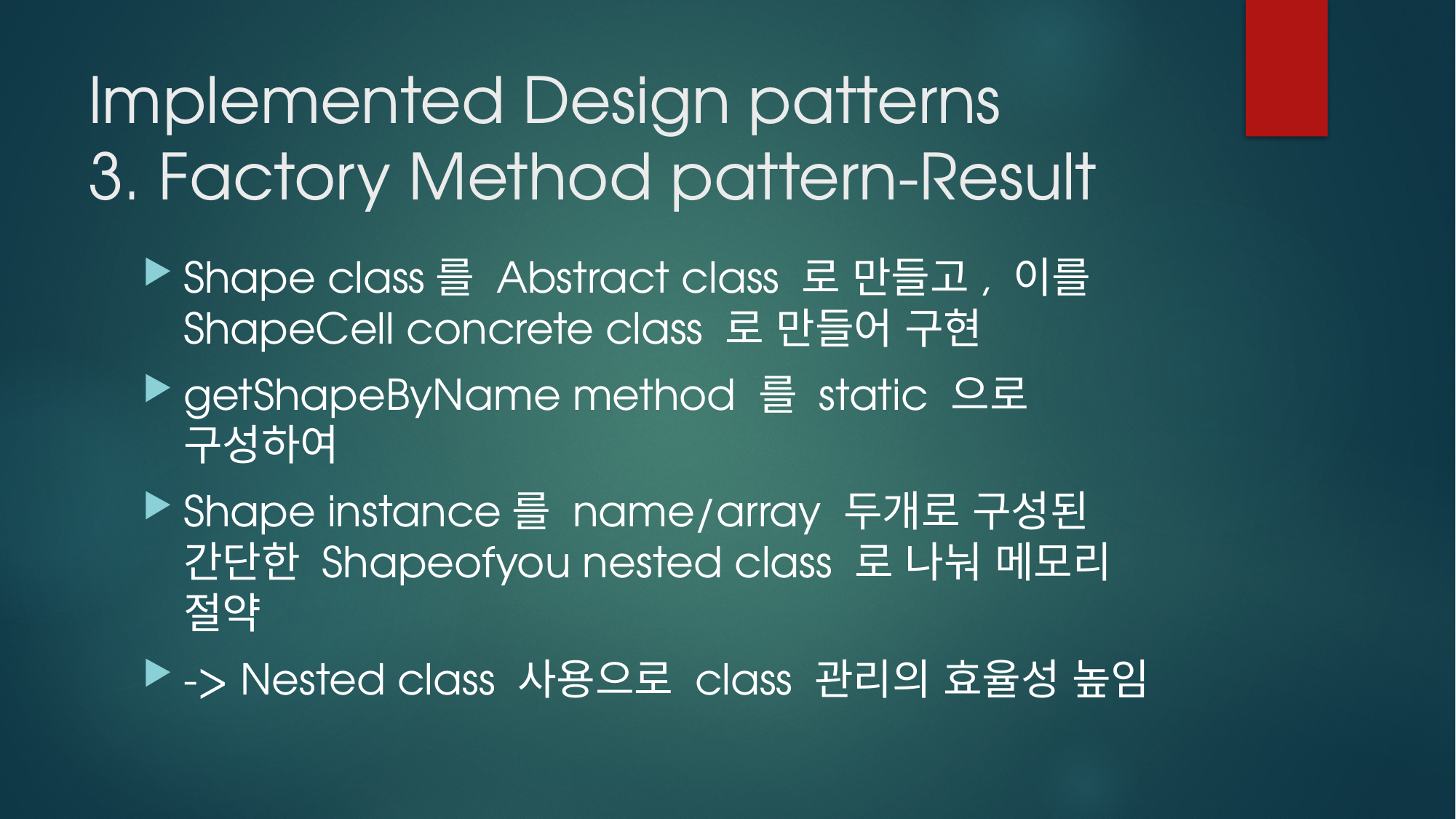

# Implemented Design patterns 3. Factory Method pattern-Result
Shape class를 Abstract class 로 만들고, 이를 ShapeCell concrete class 로 만들어 구현
getShapeByName method 를 static 으로 구성하여
Shape instance를 name/array 두개로 구성된 간단한 Shapeofyou nested class 로 나눠 메모리 절약
-> Nested class 사용으로 class 관리의 효율성 높임